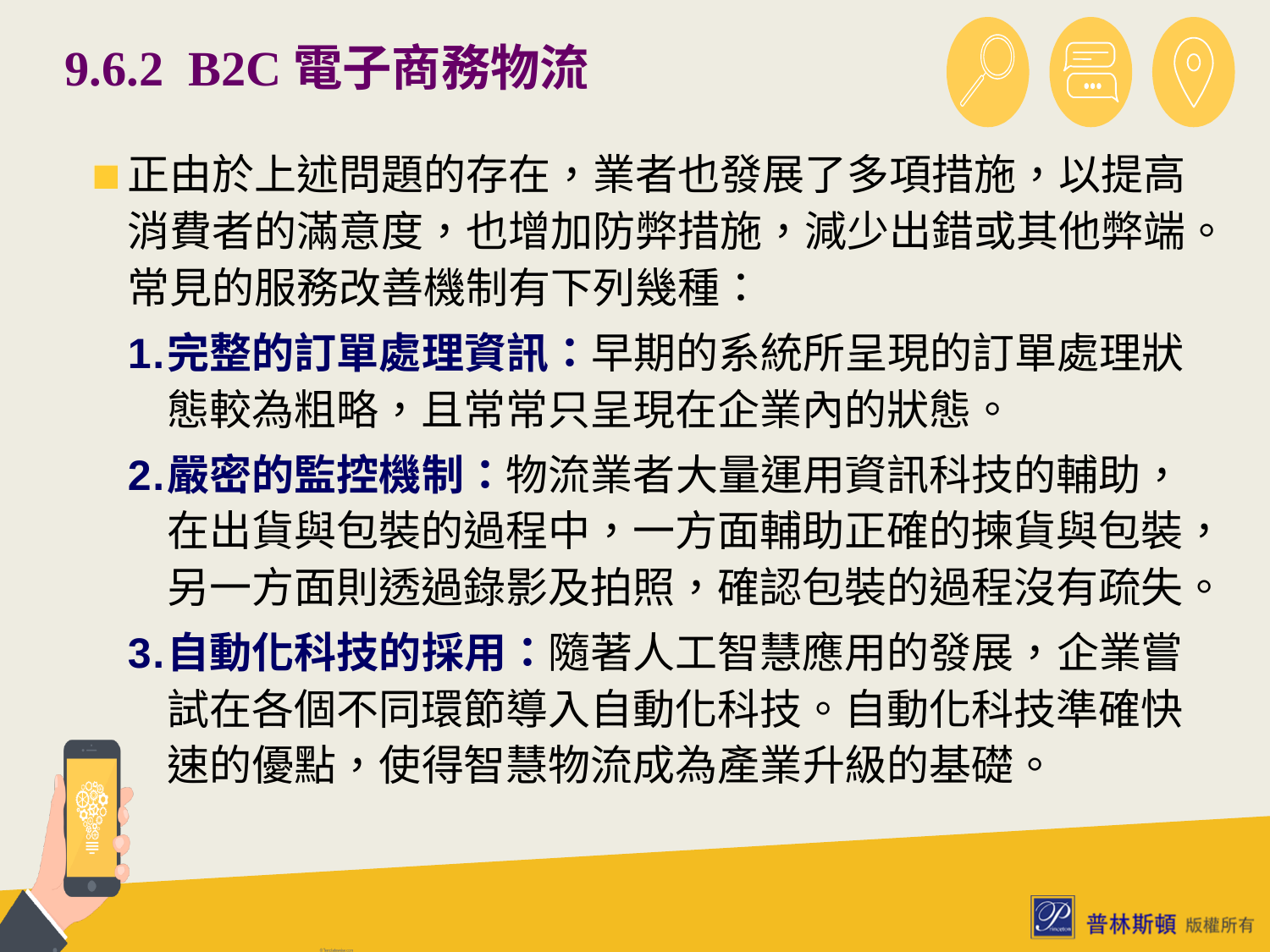

# 9.6.2  B2C電子商務物流
正由於上述問題的存在，業者也發展了多項措施，以提高消費者的滿意度，也增加防弊措施，減少出錯或其他弊端。常見的服務改善機制有下列幾種：
完整的訂單處理資訊：早期的系統所呈現的訂單處理狀態較為粗略，且常常只呈現在企業內的狀態。
嚴密的監控機制：物流業者大量運用資訊科技的輔助，在出貨與包裝的過程中，一方面輔助正確的揀貨與包裝，另一方面則透過錄影及拍照，確認包裝的過程沒有疏失。
自動化科技的採用：隨著人工智慧應用的發展，企業嘗試在各個不同環節導入自動化科技。自動化科技準確快速的優點，使得智慧物流成為產業升級的基礎。